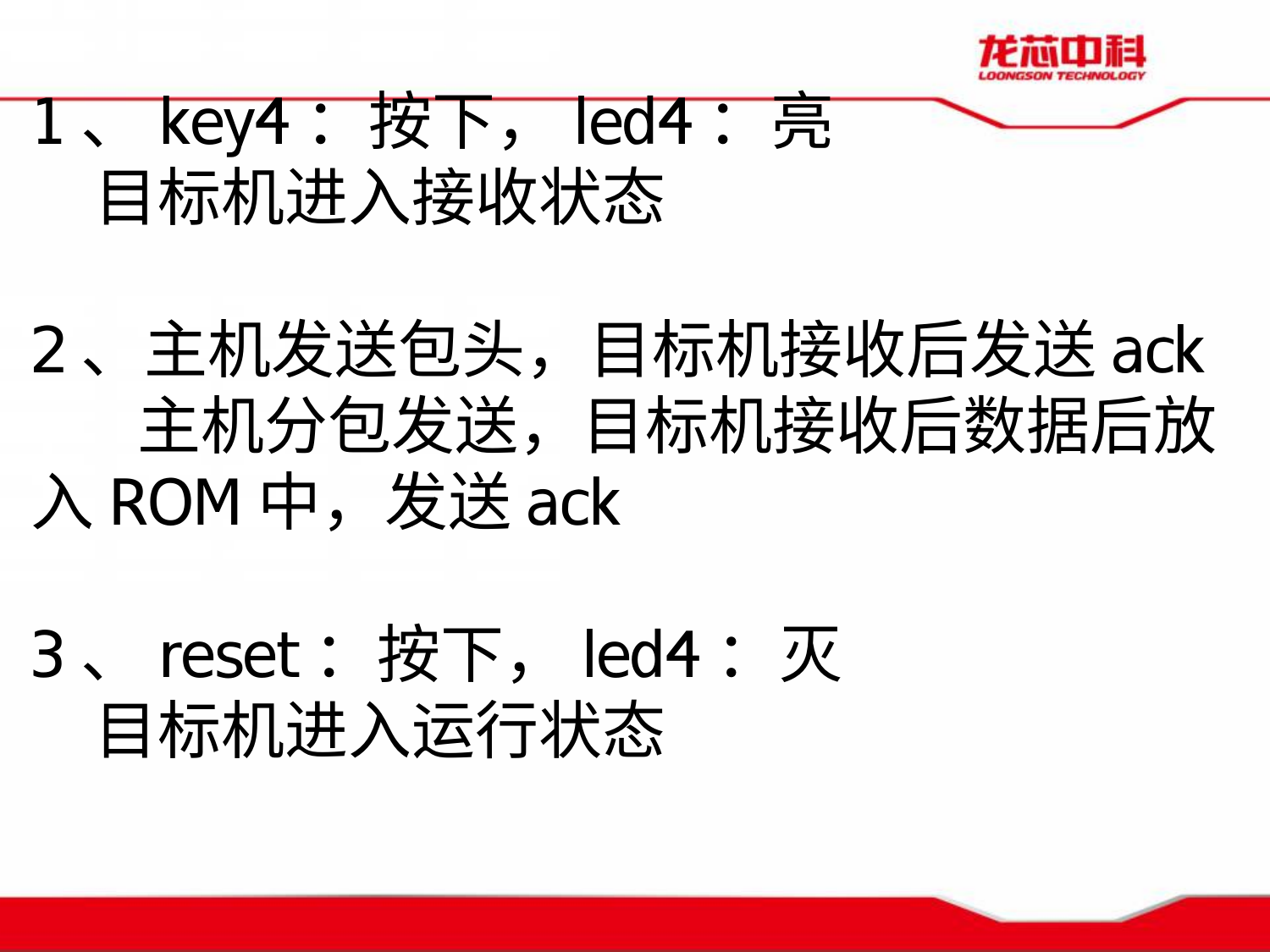

1、key4：按下，led4：亮
目标机进入接收状态

2、主机发送包头，目标机接收后发送ack
  主机分包发送，目标机接收后数据后放入ROM中，发送ack

3、reset：按下，led4：灭
目标机进入运行状态